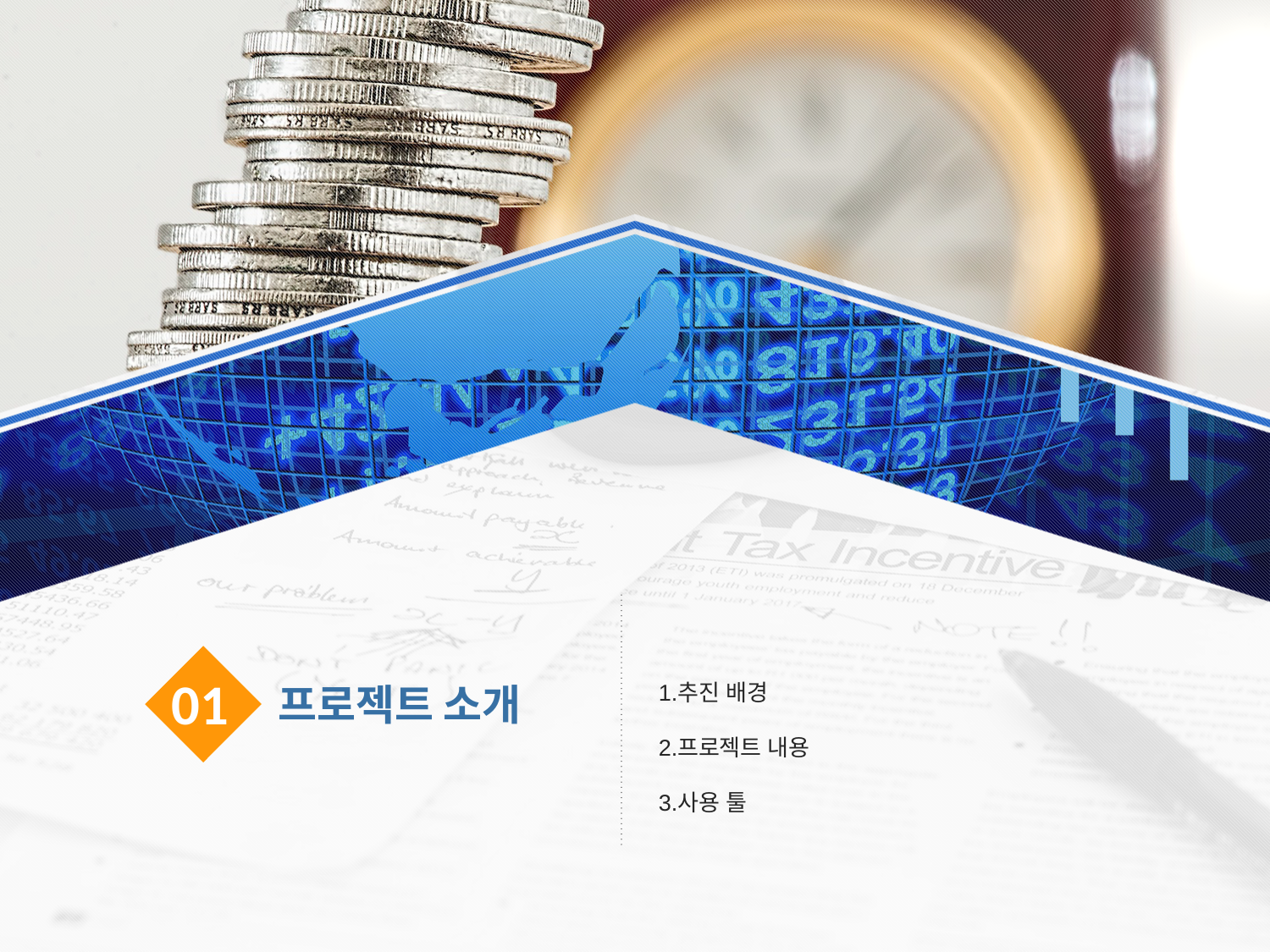

추진 배경
프로젝트 내용
사용 툴
01
프로젝트 소개